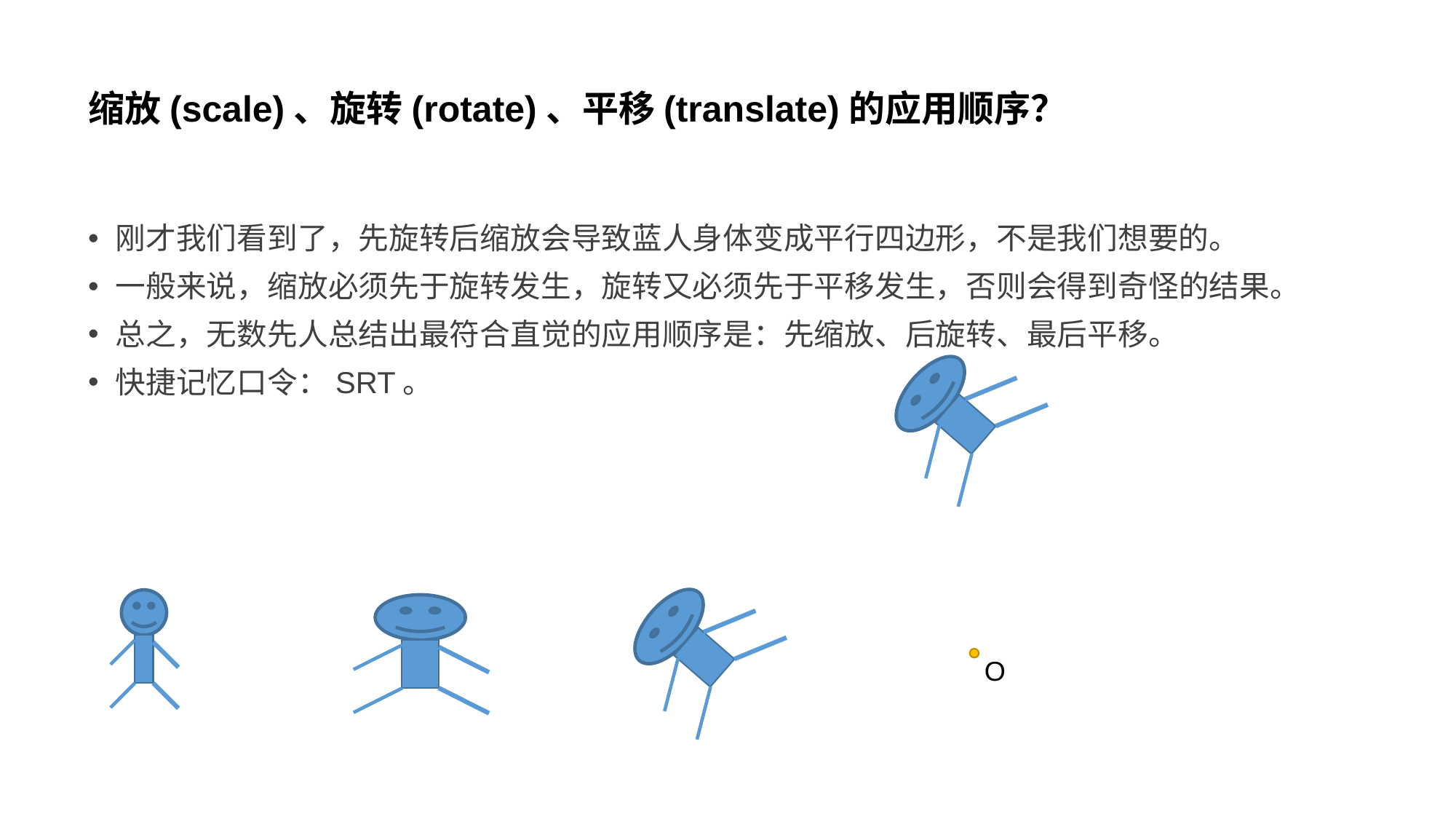

# 缩放(scale)、旋转(rotate)、平移(translate)的应用顺序？
刚才我们看到了，先旋转后缩放会导致蓝人身体变成平行四边形，不是我们想要的。
一般来说，缩放必须先于旋转发生，旋转又必须先于平移发生，否则会得到奇怪的结果。
总之，无数先人总结出最符合直觉的应用顺序是：先缩放、后旋转、最后平移。
快捷记忆口令：SRT。

O